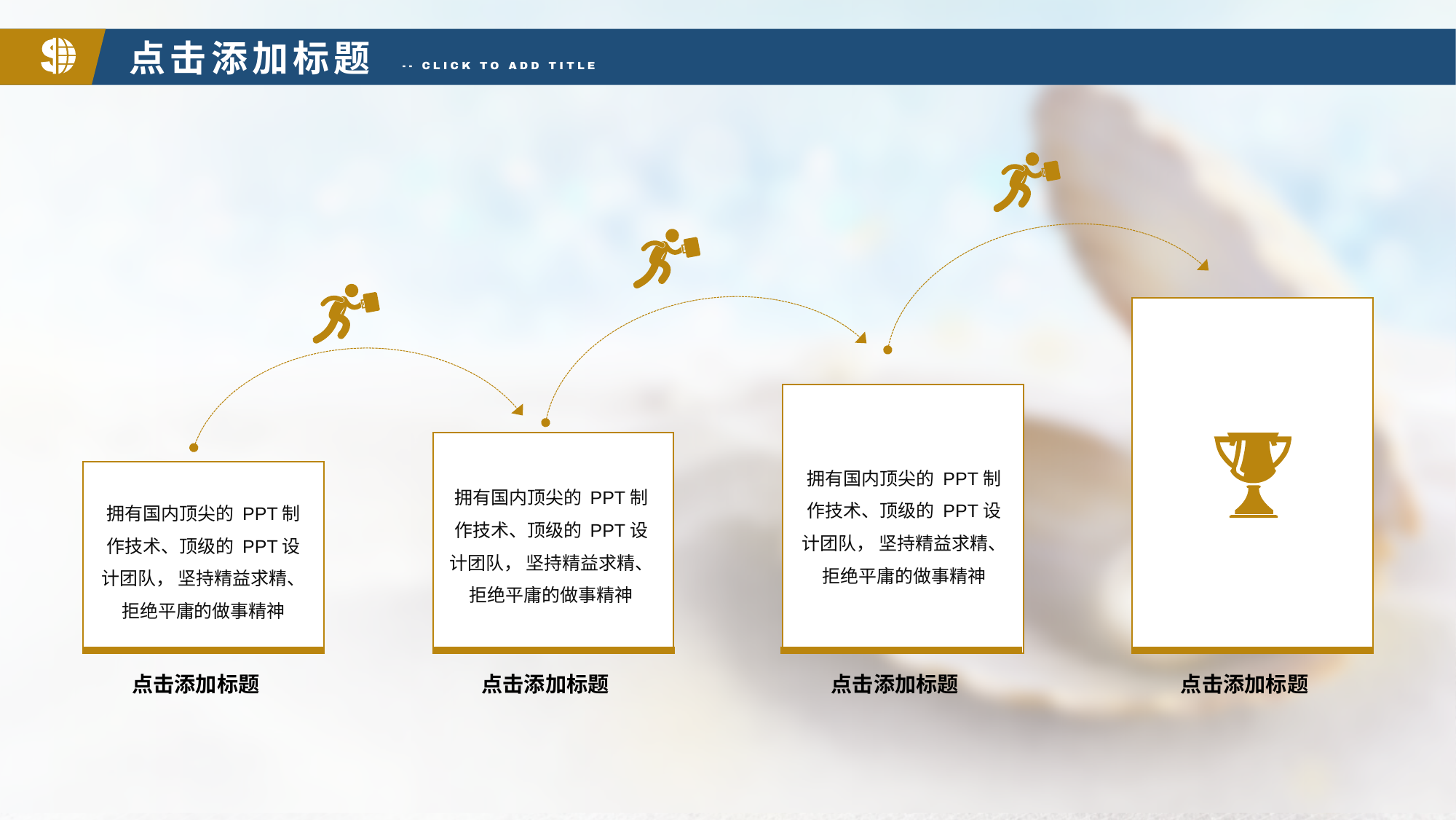

点击添加标题
-- CLICK TO ADD TITLE

点击添加标题

拥有国内顶尖的 PPT制作技术、顶级的 PPT设计团队， 坚持精益求精、拒绝平庸的做事精神
点击添加标题

拥有国内顶尖的 PPT制作技术、顶级的 PPT设计团队， 坚持精益求精、拒绝平庸的做事精神
点击添加标题

拥有国内顶尖的 PPT制作技术、顶级的 PPT设计团队， 坚持精益求精、拒绝平庸的做事精神
点击添加标题